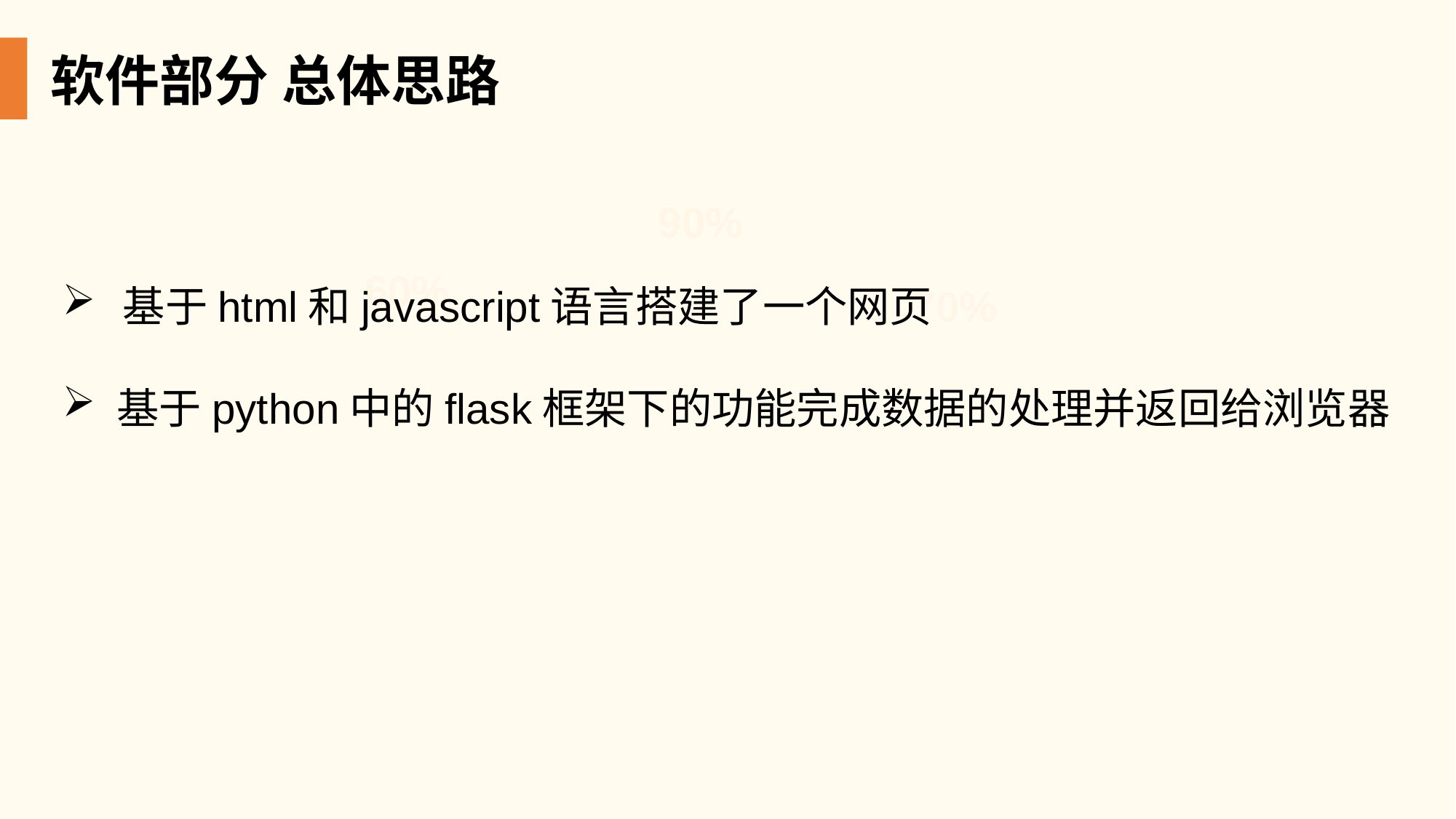

软件部分 总体思路
90%
60%
 基于html和javascript语言搭建了一个网页

基于python中的flask框架下的功能完成数据的处理并返回给浏览器
70%